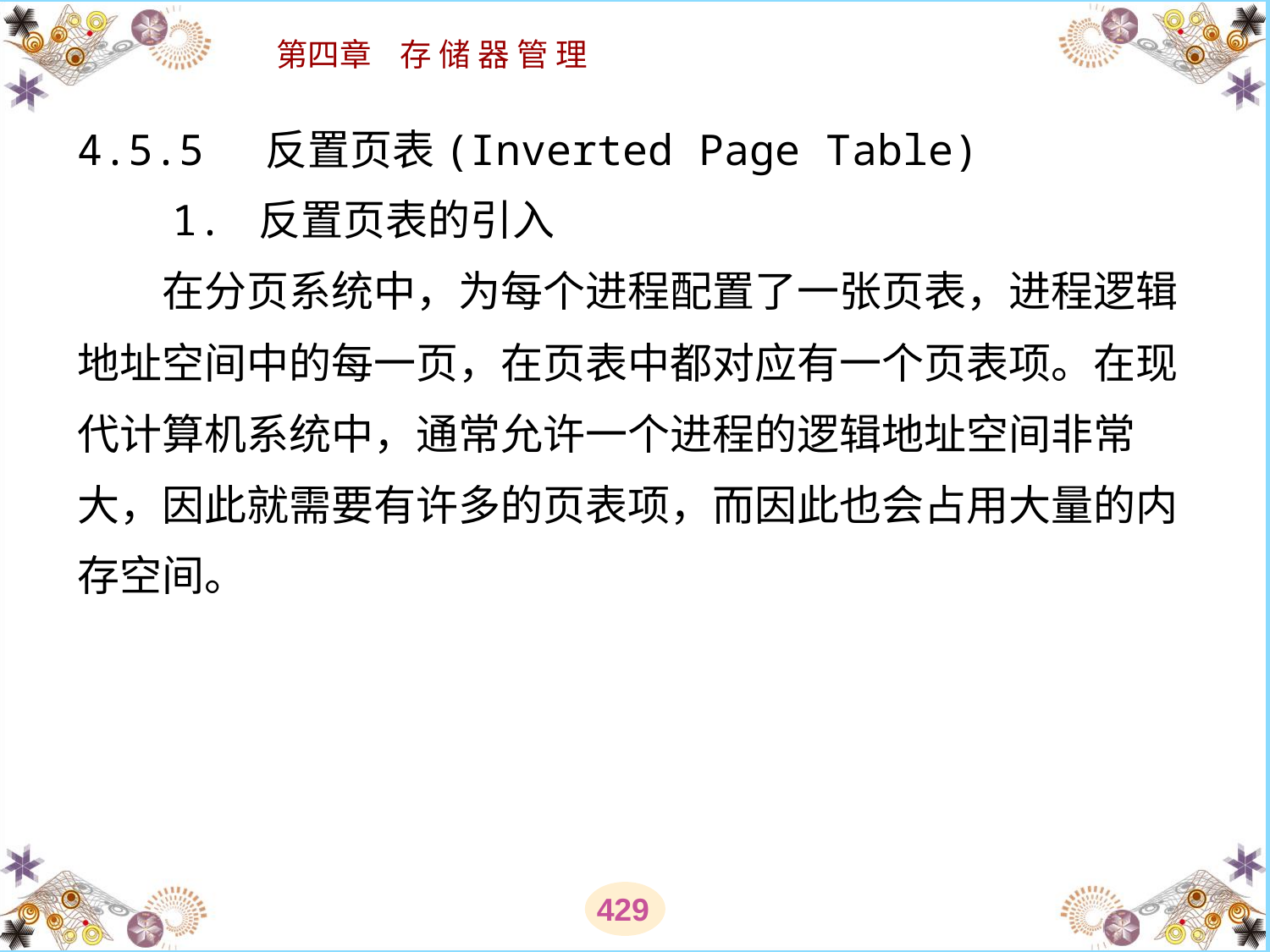

# 4.5.5  反置页表(Inverted Page Table) 　　1. 反置页表的引入 　　在分页系统中，为每个进程配置了一张页表，进程逻辑地址空间中的每一页，在页表中都对应有一个页表项。在现代计算机系统中，通常允许一个进程的逻辑地址空间非常大，因此就需要有许多的页表项，而因此也会占用大量的内存空间。